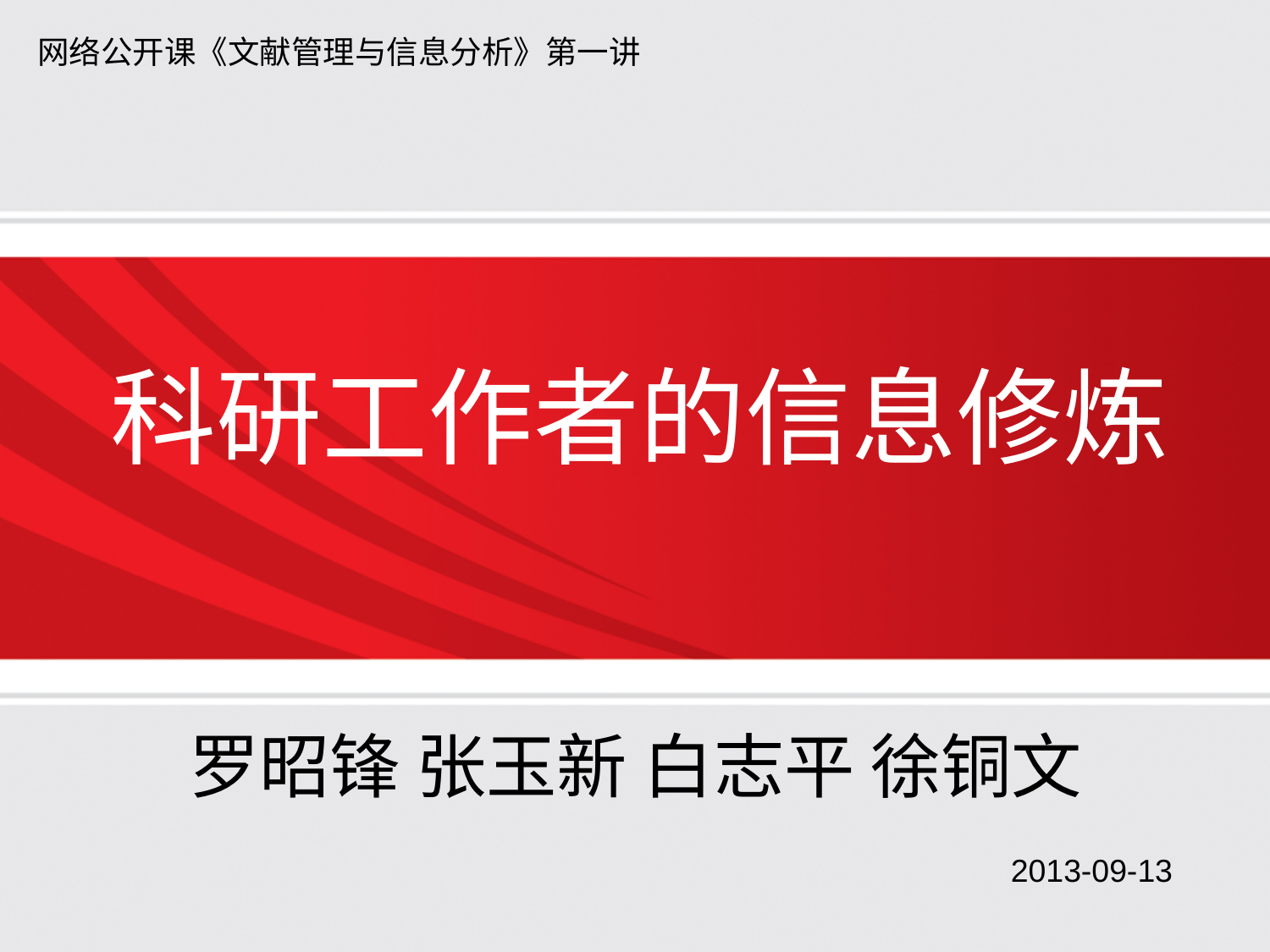

网络公开课《文献管理与信息分析》第一讲
科研工作者的信息修炼
罗昭锋 张玉新 白志平 徐铜文
2013-09-13